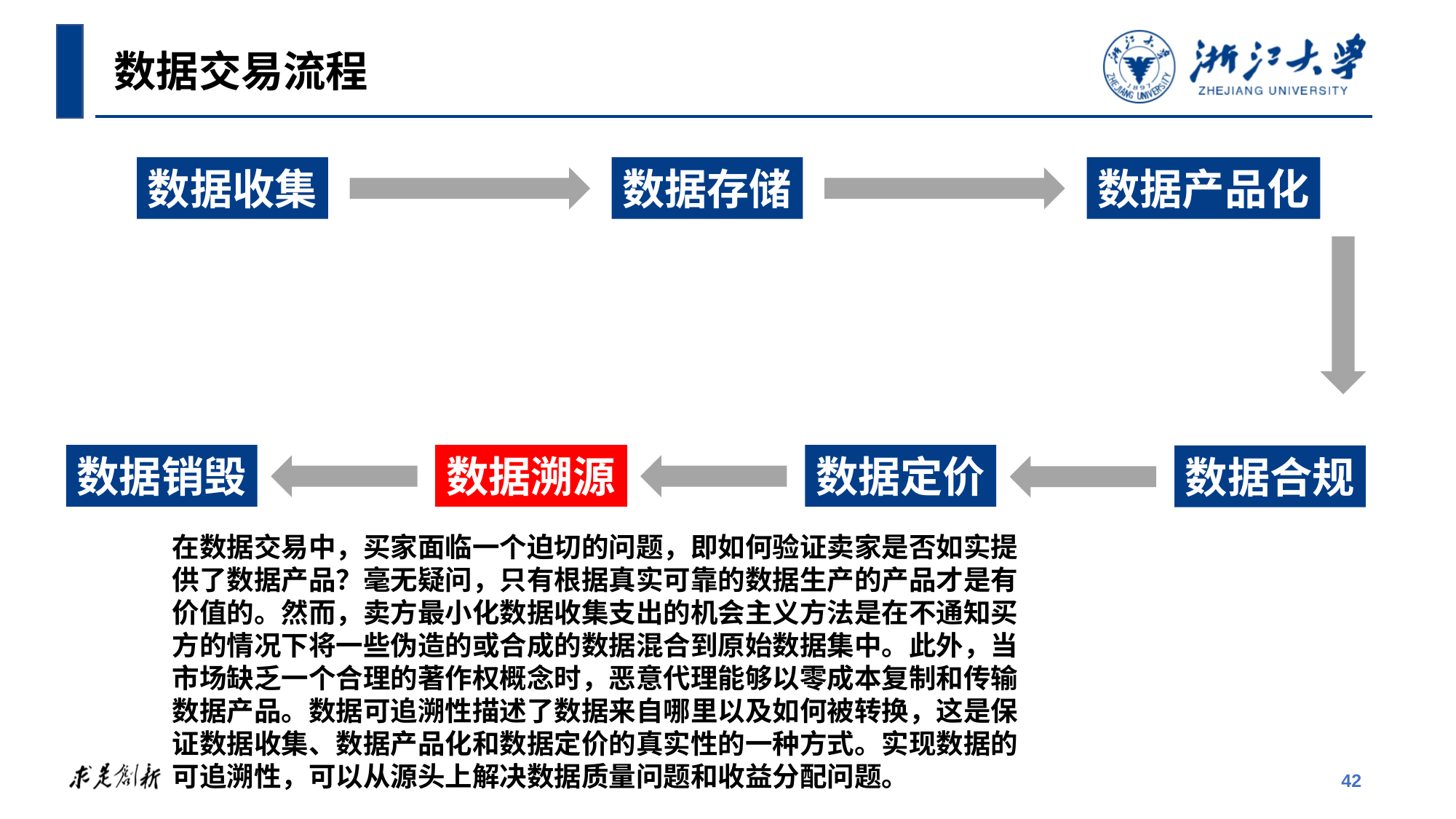

数据交易流程
数据收集
数据存储
数据产品化

数据销毁
数据溯源
数据定价
数据合规

在数据交易中，买家面临一个迫切的问题，即如何验证卖家是否如实提供了数据产品？毫无疑问，只有根据真实可靠的数据生产的产品才是有价值的。然而，卖方最小化数据收集支出的机会主义方法是在不通知买方的情况下将一些伪造的或合成的数据混合到原始数据集中。此外，当市场缺乏一个合理的著作权概念时，恶意代理能够以零成本复制和传输数据产品。数据可追溯性描述了数据来自哪里以及如何被转换，这是保证数据收集、数据产品化和数据定价的真实性的一种方式。实现数据的可追溯性，可以从源头上解决数据质量问题和收益分配问题。
42